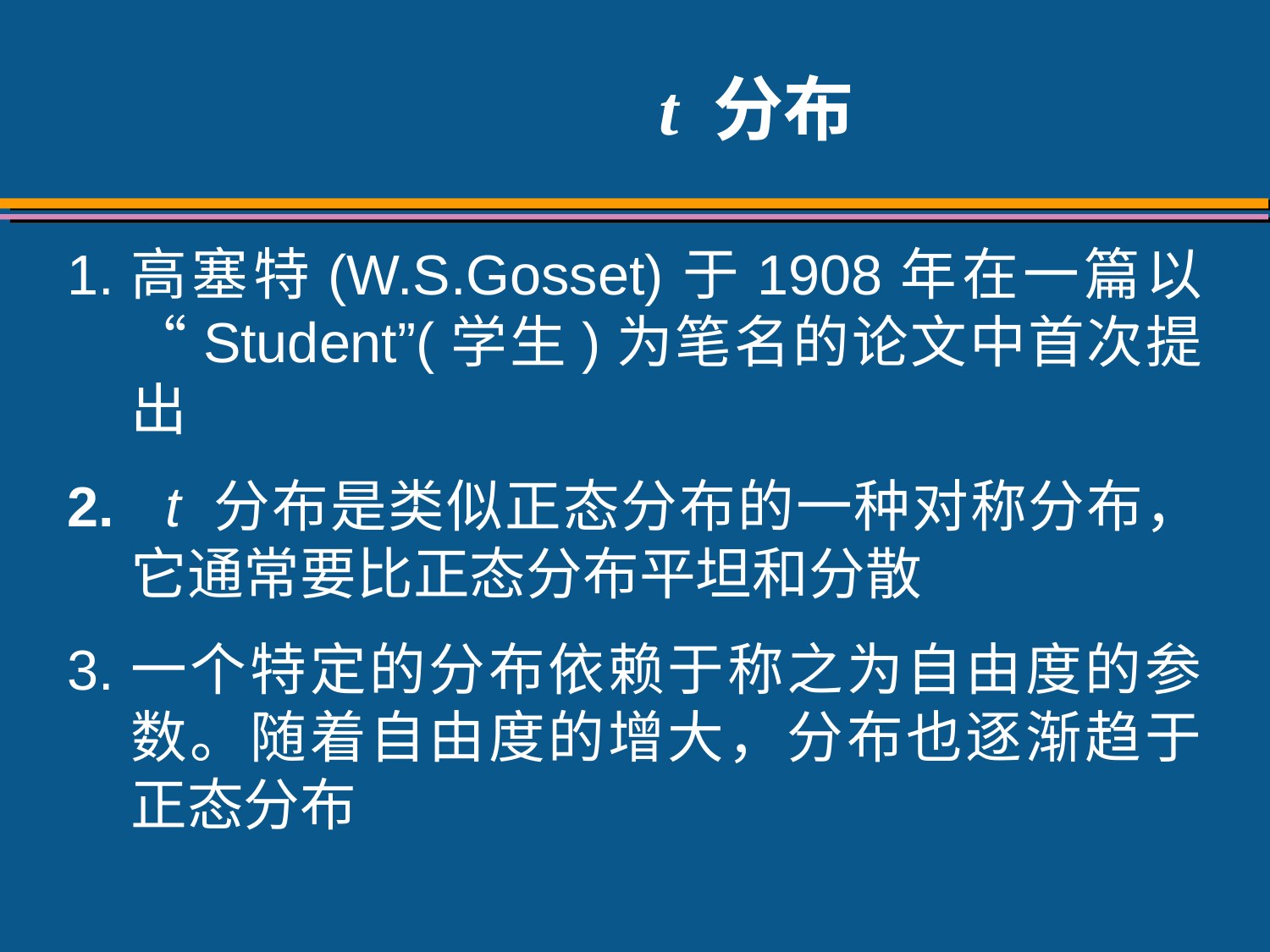

# t 分布
高塞特(W.S.Gosset)于1908年在一篇以“Student”(学生)为笔名的论文中首次提出
  t 分布是类似正态分布的一种对称分布，它通常要比正态分布平坦和分散
一个特定的分布依赖于称之为自由度的参数。随着自由度的增大，分布也逐渐趋于正态分布